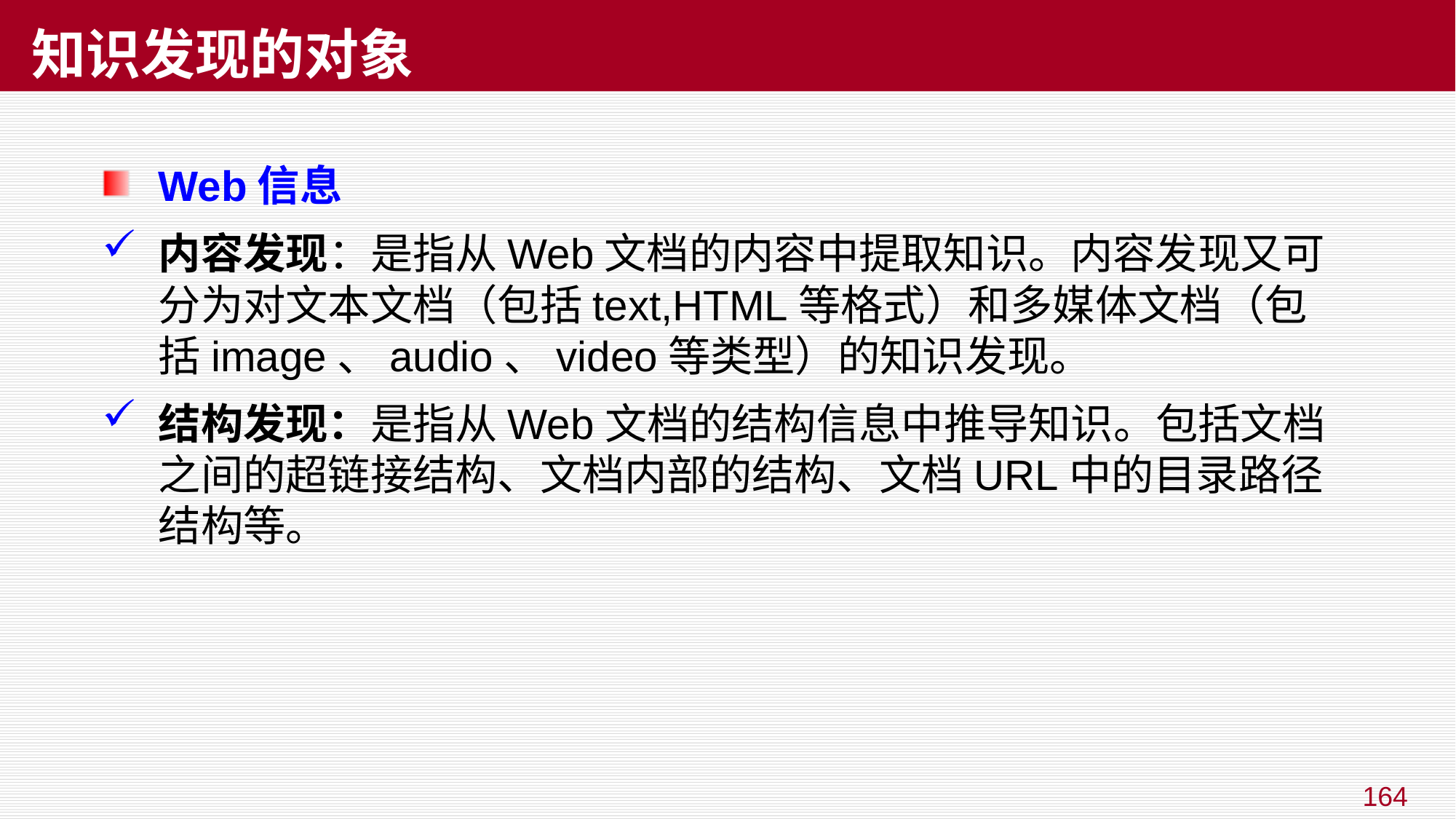

# 知识发现的对象
Web信息
内容发现：是指从Web文档的内容中提取知识。内容发现又可分为对文本文档（包括text,HTML等格式）和多媒体文档（包括image、audio、video等类型）的知识发现。
结构发现：是指从Web文档的结构信息中推导知识。包括文档之间的超链接结构、文档内部的结构、文档URL中的目录路径结构等。
164